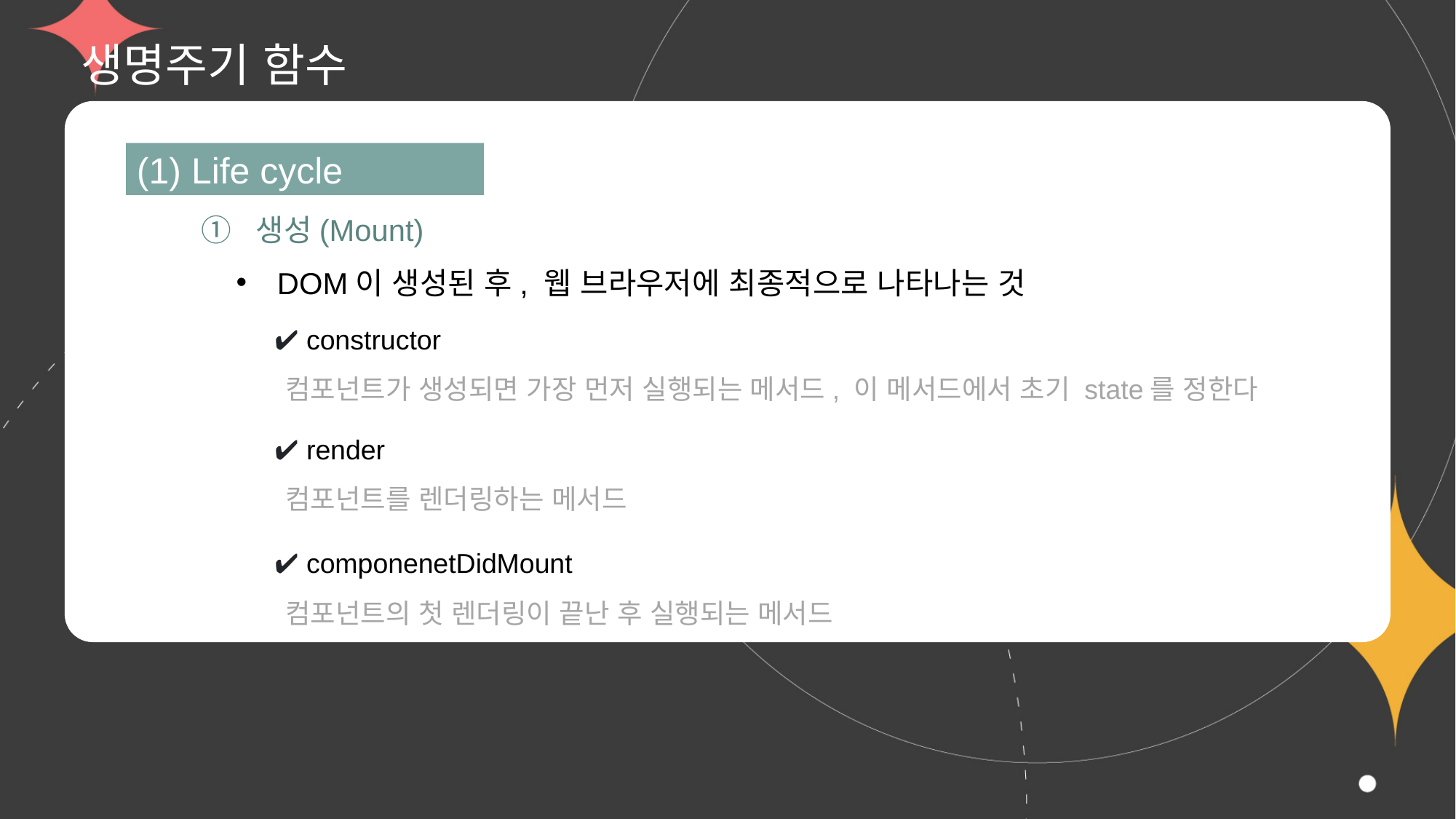

# 생명주기 함수
(1) Life cycle
①  생성(Mount)
DOM이 생성된 후, 웹 브라우저에 최종적으로 나타나는 것
✔ constructor
컴포넌트가 생성되면 가장 먼저 실행되는 메서드, 이 메서드에서 초기 state를 정한다
✔ render
컴포넌트를 렌더링하는 메서드
✔ componenetDidMount
컴포넌트의 첫 렌더링이 끝난 후 실행되는 메서드